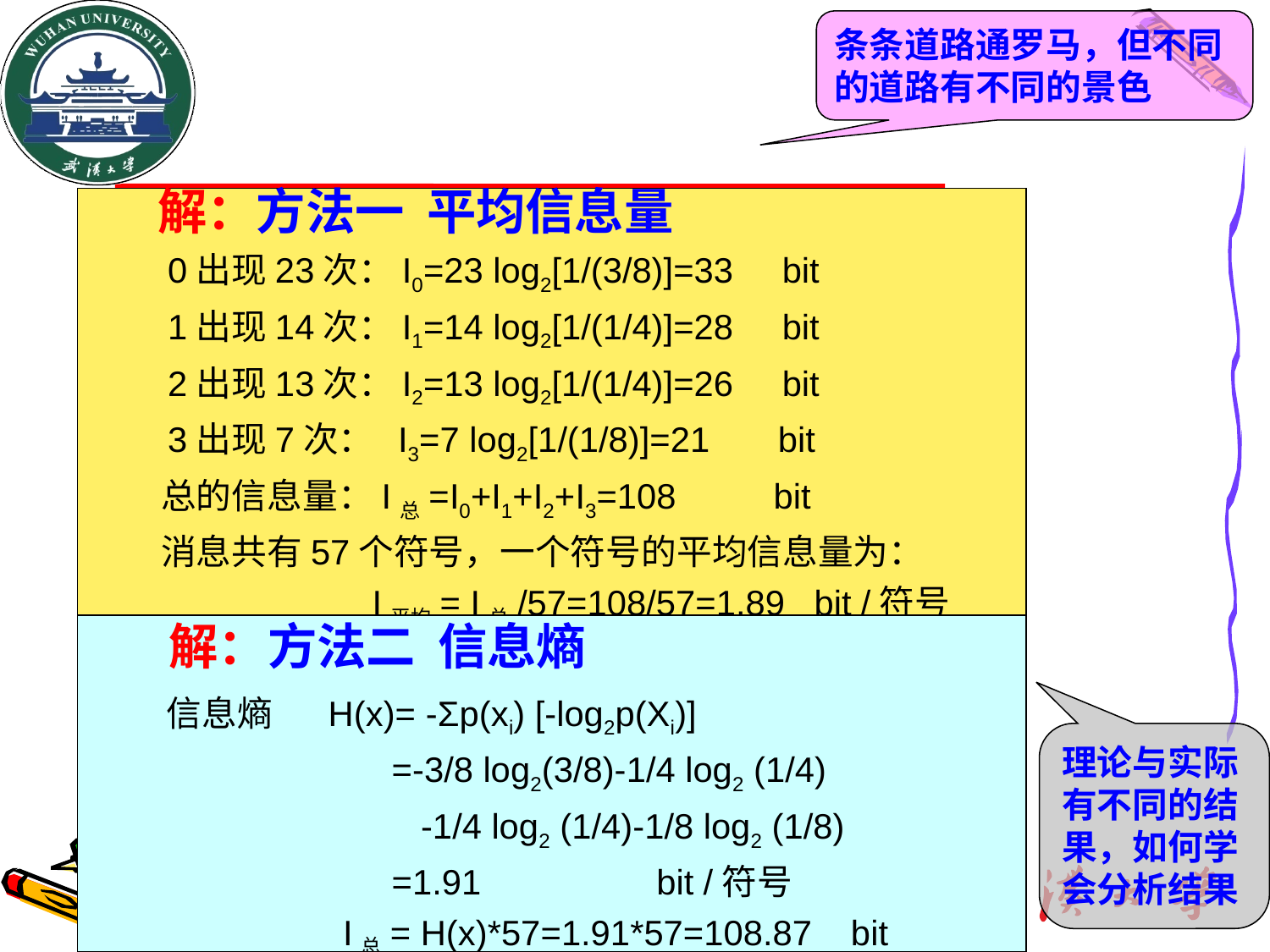

条条道路通罗马，但不同的道路有不同的景色
     解：方法一  平均信息量
        0出现23次：I0=23 log2[1/(3/8)]=33     bit
        1出现14次：I1=14 log2[1/(1/4)]=28     bit
        2出现13次：I2=13 log2[1/(1/4)]=26     bit
        3出现7次：  I3=7 log2[1/(1/8)]=21       bit
        总的信息量：I总=I0+I1+I2+I3=108          bit
        消息共有57个符号，一个符号的平均信息量为：
                             I平均= I总/57=108/57=1.89   bit /符号
      解：方法二  信息熵
       信息熵      H(x)= -Σp(xi) [-log2p(Xi)]
                               =-3/8 log2(3/8)-1/4 log2 (1/4)
                                  -1/4 log2 (1/4)-1/8 log2 (1/8)
                               =1.91                  bit /符号
                          I总= H(x)*57=1.91*57=108.87    bit
理论与实际有不同的结果，如何学会分析结果